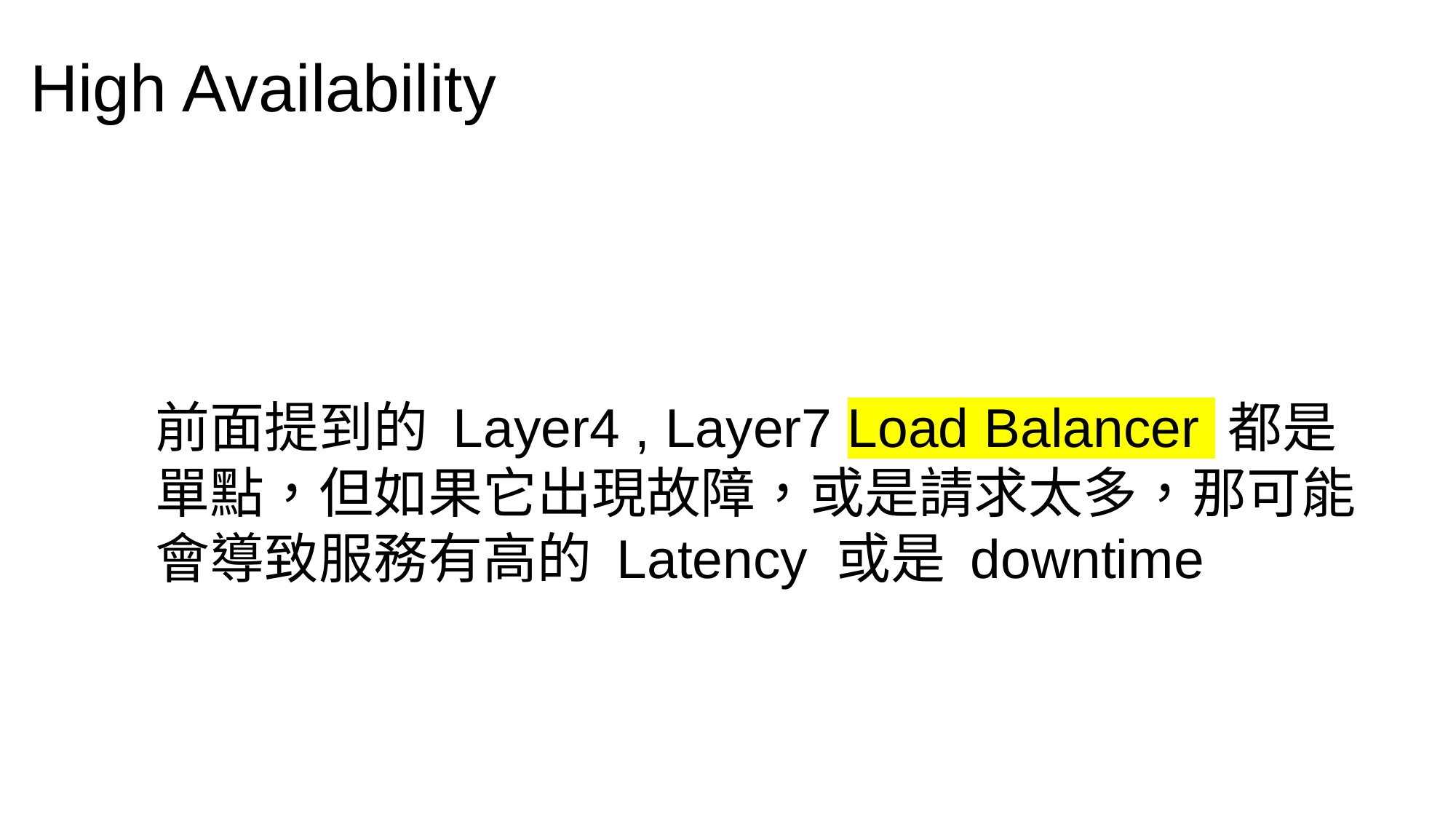

High Availability
前面提到的 Layer4 , Layer7 Load Balancer 都是單點，但如果它出現故障，或是請求太多，那可能會導致服務有高的 Latency 或是 downtime